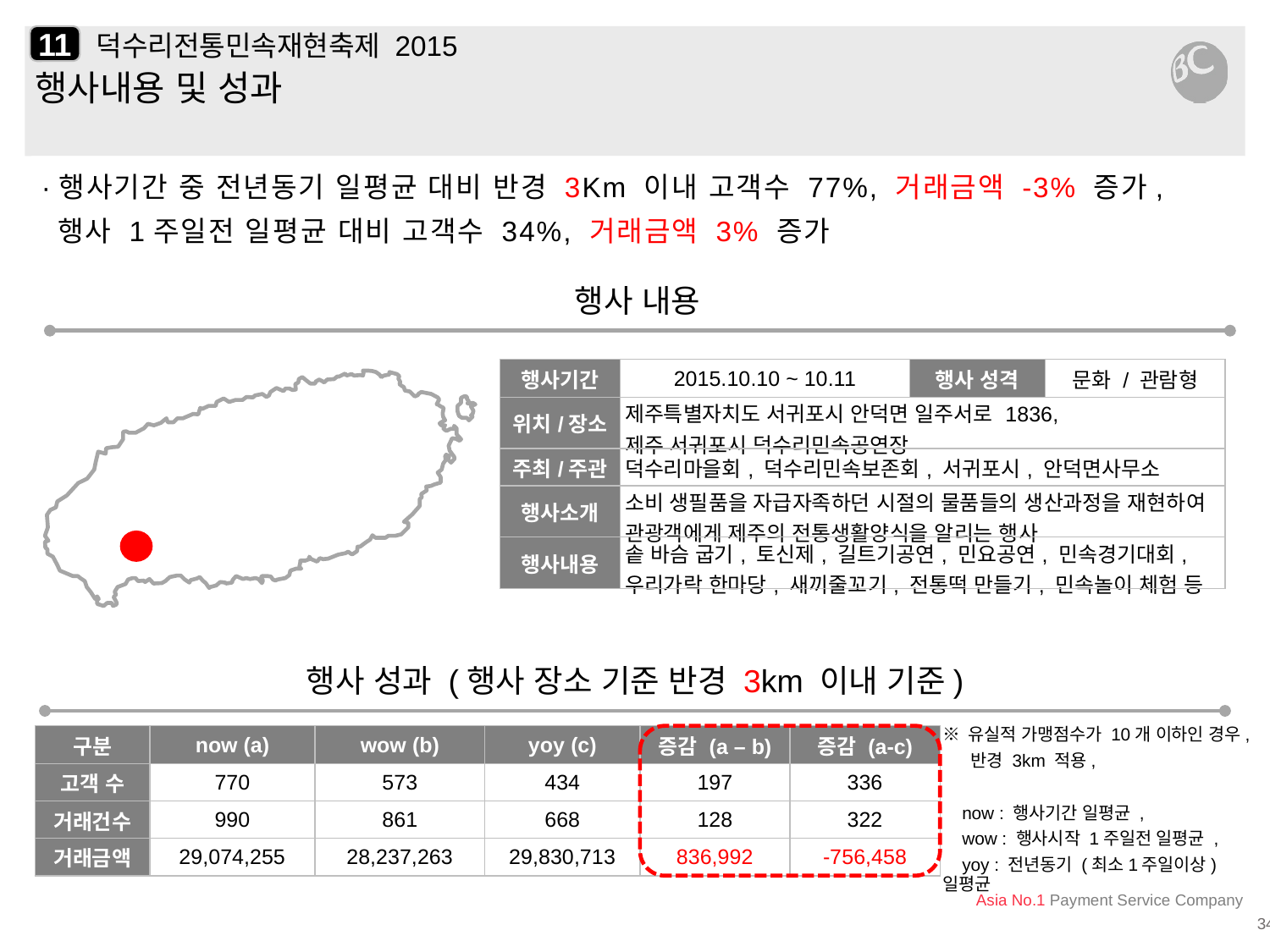

11
# 덕수리전통민속재현축제 2015
행사내용 및 성과
·행사기간 중 전년동기 일평균 대비 반경 3Km 이내 고객수 77%, 거래금액 -3% 증가,
 행사 1주일전 일평균 대비 고객수 34%, 거래금액 3% 증가
행사 내용
| 행사기간 | 2015.10.10 ~ 10.11 | 행사 성격 | 문화 / 관람형 |
| --- | --- | --- | --- |
| 위치/장소 | 제주특별자치도 서귀포시 안덕면 일주서로 1836, 제주 서귀포시 덕수리민속공연장 |  |  |
| 주최/주관 | 덕수리마을회, 덕수리민속보존회, 서귀포시, 안덕면사무소 |  |  |
| 행사소개 | 소비 생필품을 자급자족하던 시절의 물품들의 생산과정을 재현하여 관광객에게 제주의 전통생활양식을 알리는 행사 |  |  |
| 행사내용 | 솥 바슴 굽기, 토신제, 길트기공연, 민요공연, 민속경기대회, 우리가락 한마당, 새끼줄꼬기, 전통떡 만들기, 민속놀이 체험 등 |  |  |

행사 성과 (행사 장소 기준 반경 3km 이내 기준)
| 구분 | now (a) | wow (b) | yoy (c) | 증감 (a – b) | 증감 (a-c) |
| --- | --- | --- | --- | --- | --- |
| 고객 수 | 770 | 573 | 434 | 197 | 336 |
| 거래건수 | 990 | 861 | 668 | 128 | 322 |
| 거래금액 | 29,074,255 | 28,237,263 | 29,830,713 | 836,992 | -756,458 |

※ 유실적 가맹점수가 10개 이하인 경우,
     반경 3km 적용,

    now : 행사기간 일평균 ,
    wow : 행사시작 1주일전 일평균 ,
    yoy : 전년동기 (최소1주일이상) 일평균